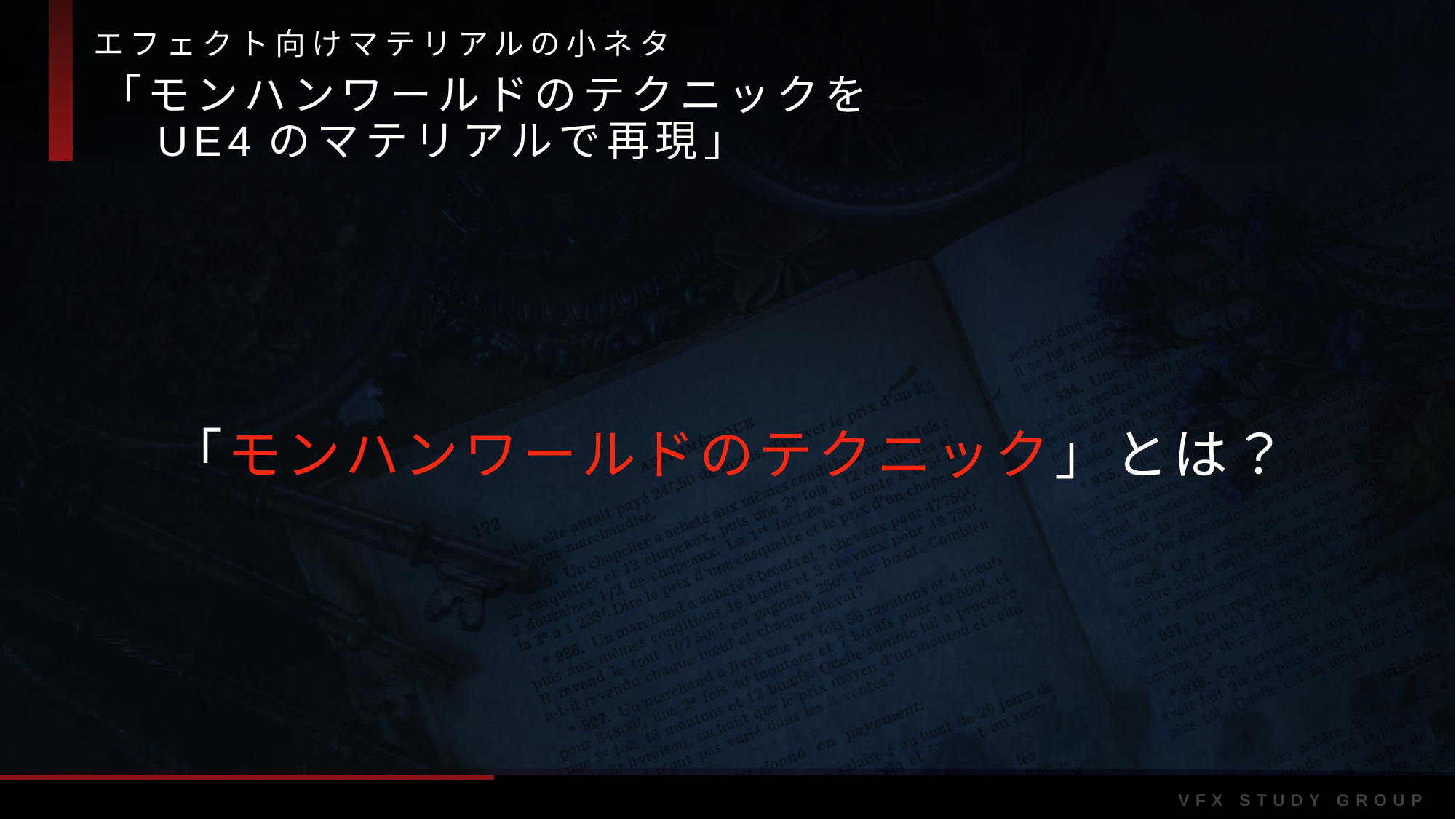

「モンハンワールドのテクニックを
　UE4のマテリアルで再現」
「モンハンワールドのテクニック」とは？